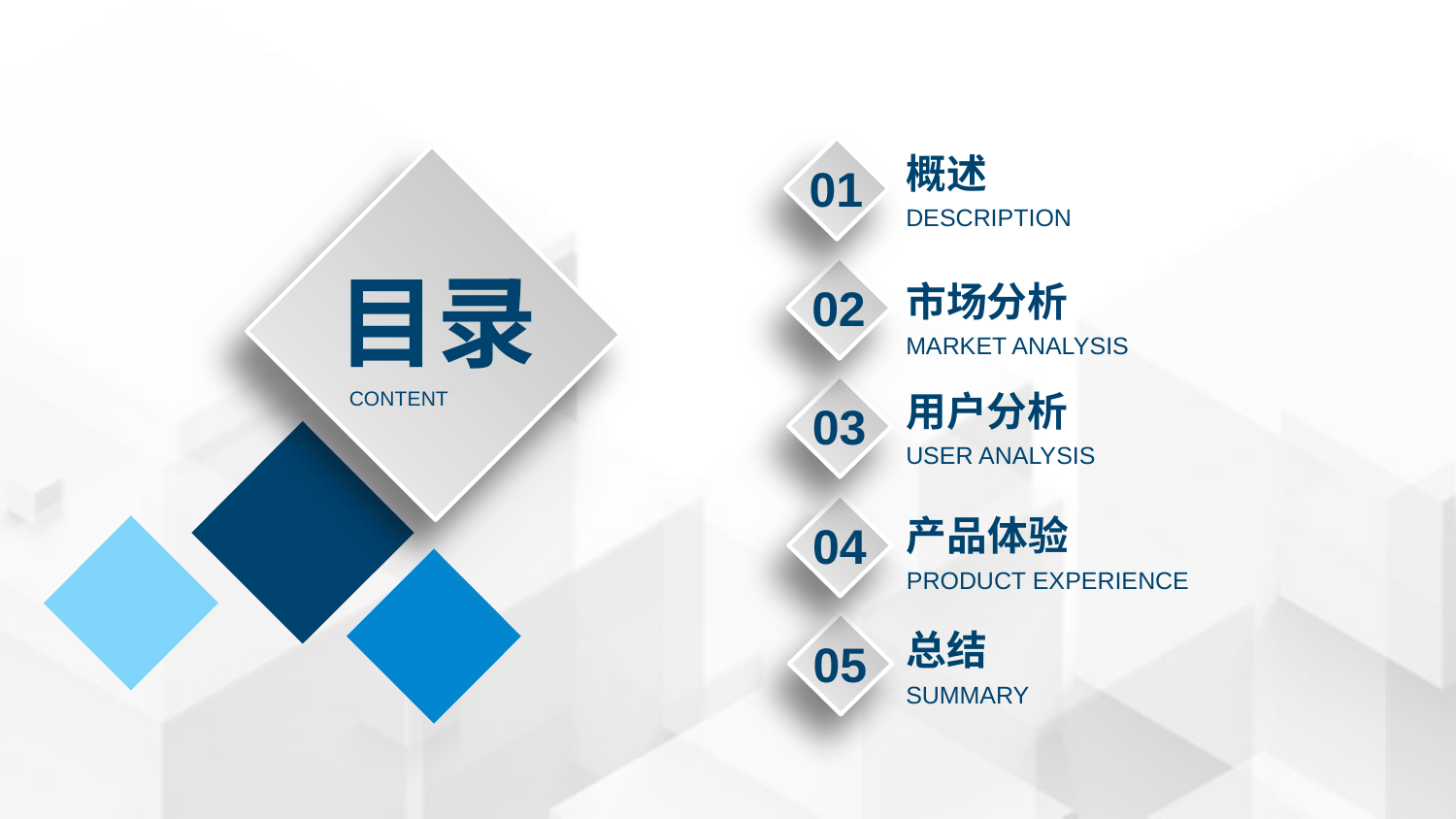

01
概述
DESCRIPTION

02
市场分析
MARKET ANALYSIS
目录
CONTENT

03

用户分析
USER ANALYSIS

04
产品体验
PRODUCT EXPERIENCE

05
总结
SUMMARY